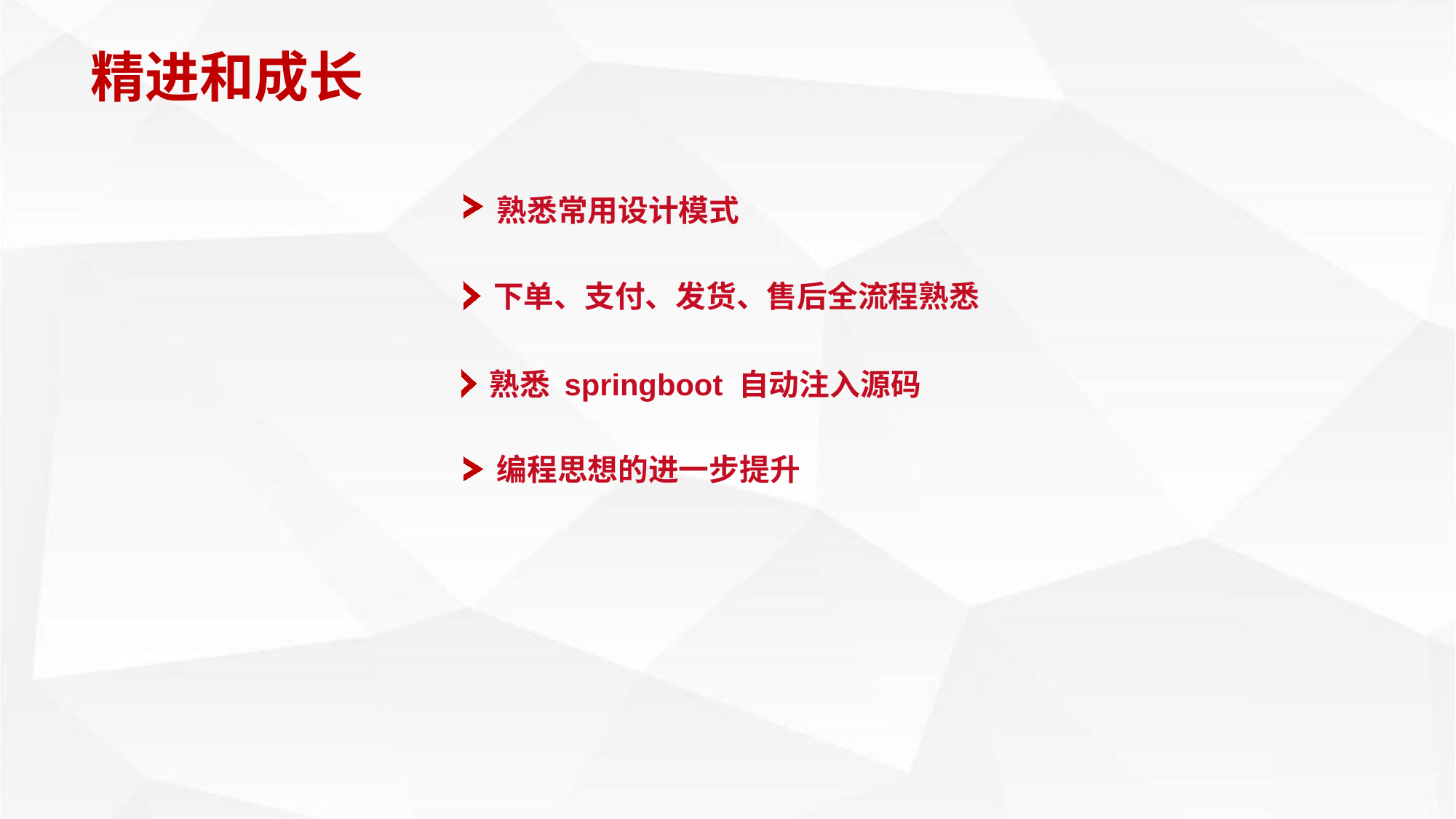

精进和成长
熟悉常用设计模式

下单、支付、发货、售后全流程熟悉

熟悉 springboot 自动注入源码

编程思想的进一步提升